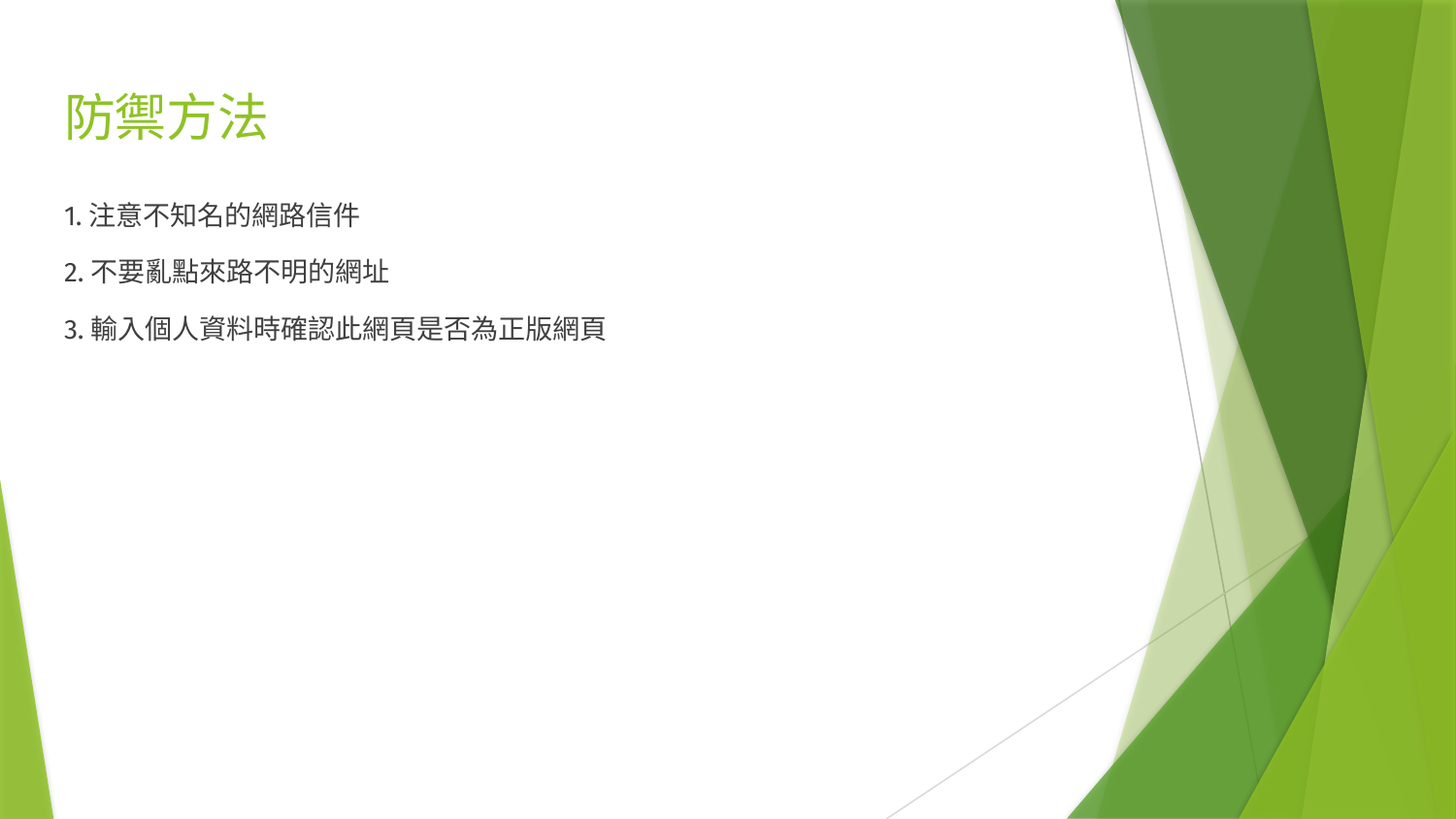

# 防禦方法
1.注意不知名的網路信件
2.不要亂點來路不明的網址
3.輸入個人資料時確認此網頁是否為正版網頁